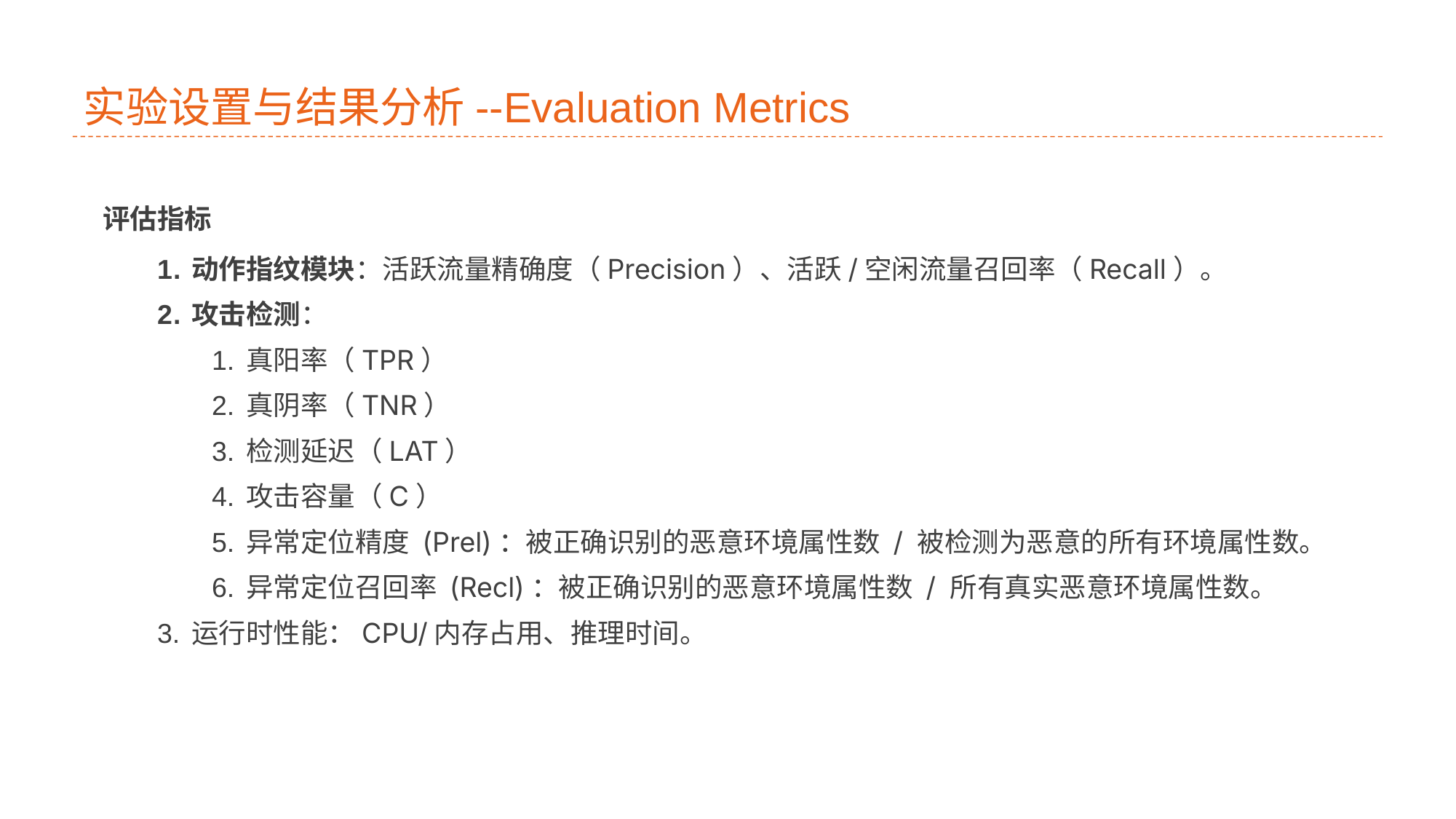

# 实验设置与结果分析--Evaluation Metrics
评估指标
动作指纹模块：活跃流量精确度（Precision）、活跃/空闲流量召回率（Recall）。
攻击检测：
真阳率（TPR）
真阴率（TNR）
检测延迟（LAT）
攻击容量（C）
异常定位精度 (Prel)：被正确识别的恶意环境属性数 / 被检测为恶意的所有环境属性数。
异常定位召回率 (Recl)：被正确识别的恶意环境属性数 / 所有真实恶意环境属性数。
运行时性能：CPU/内存占用、推理时间。